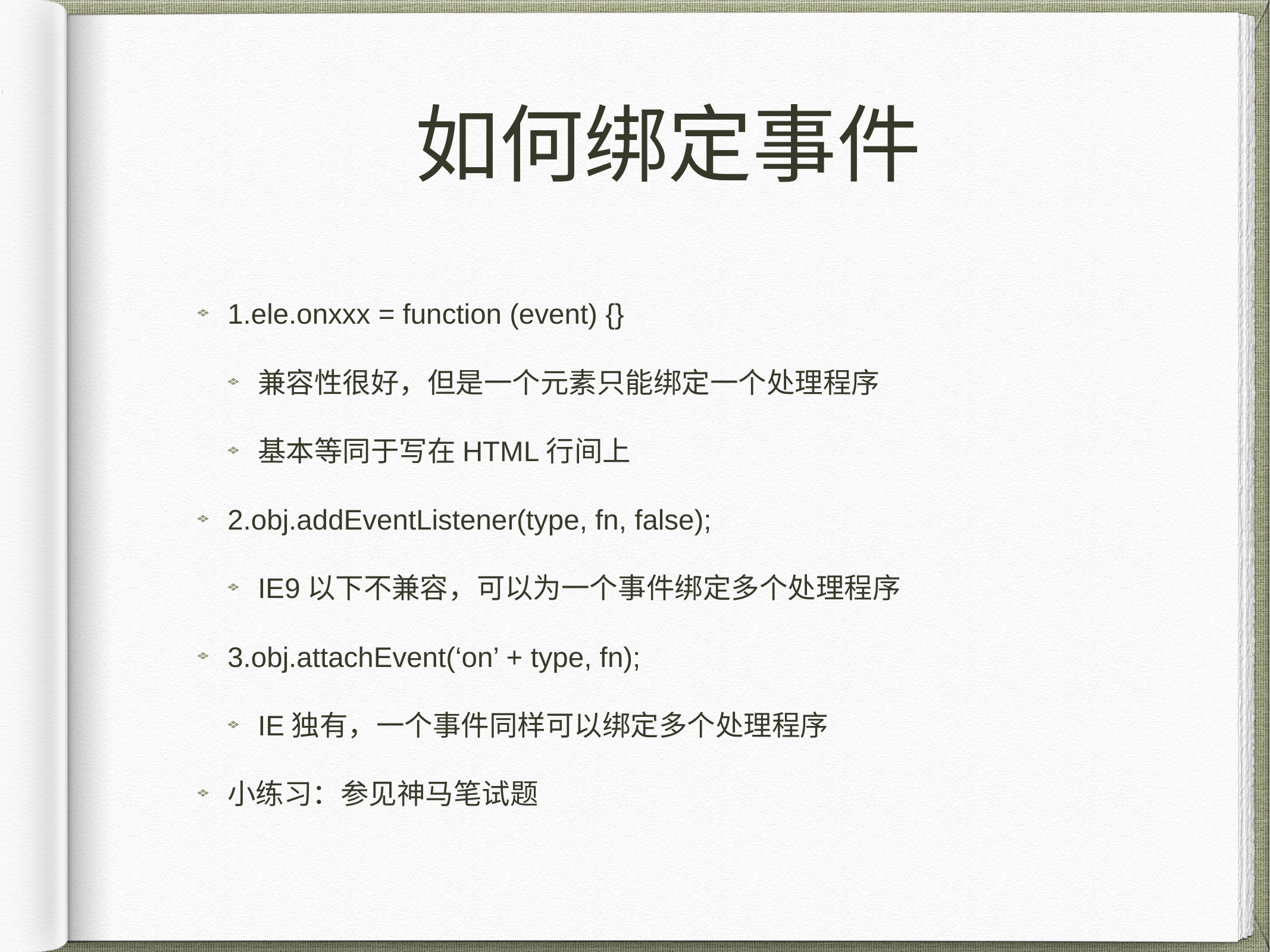

# 如何绑定事件
1.ele.onxxx = function (event) {}
兼容性很好，但是一个元素只能绑定一个处理程序
基本等同于写在HTML行间上
2.obj.addEventListener(type, fn, false);
IE9以下不兼容，可以为一个事件绑定多个处理程序
3.obj.attachEvent(‘on’ + type, fn);
IE独有，一个事件同样可以绑定多个处理程序
小练习：参见神马笔试题